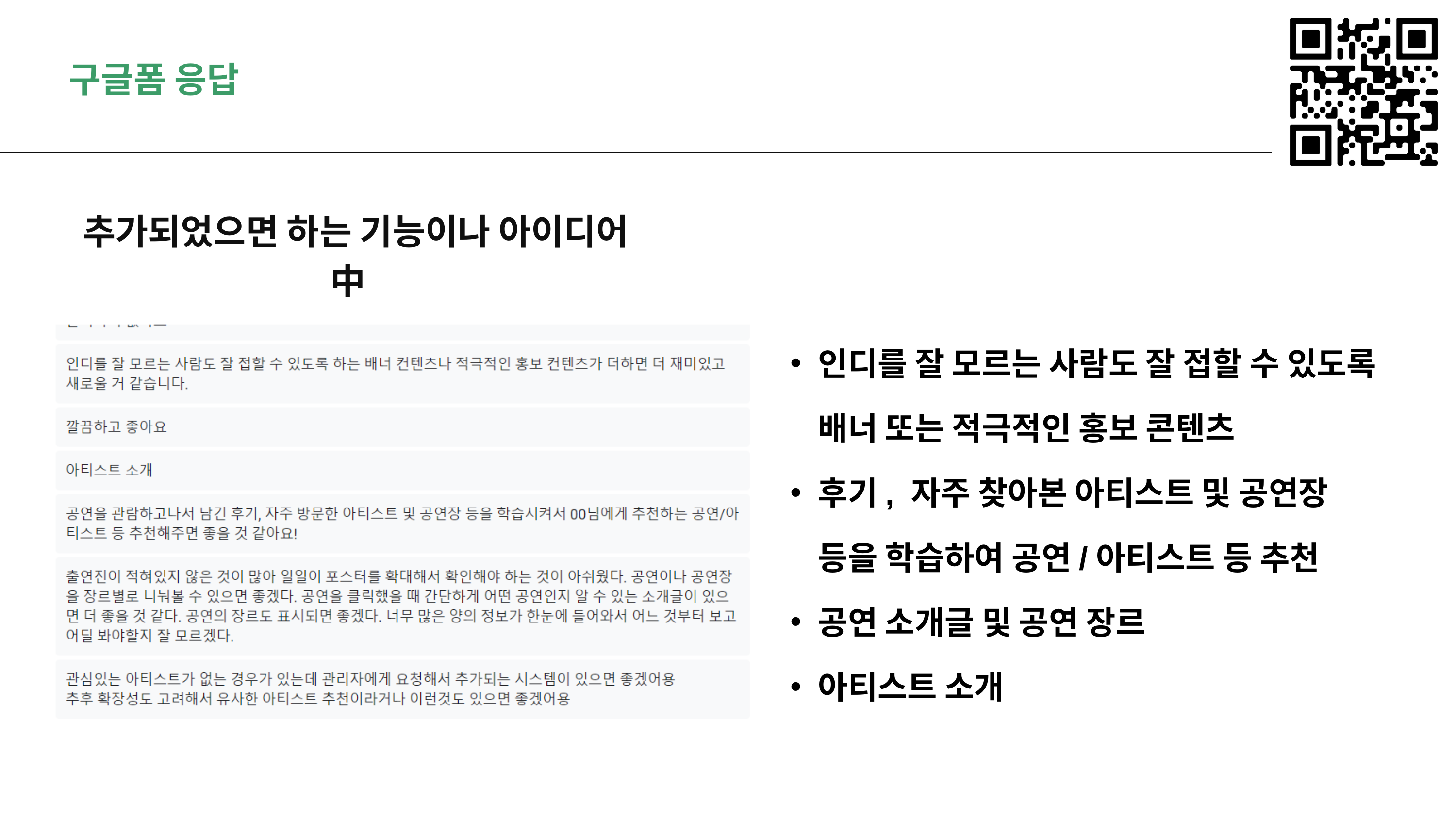

구글폼 응답

 추가되었으면 하는 기능이나 아이디어 中

인디를 잘 모르는 사람도 잘 접할 수 있도록 배너 또는 적극적인 홍보 콘텐츠
후기, 자주 찾아본 아티스트 및 공연장 등을 학습하여 공연/아티스트 등 추천
공연 소개글 및 공연 장르
아티스트 소개